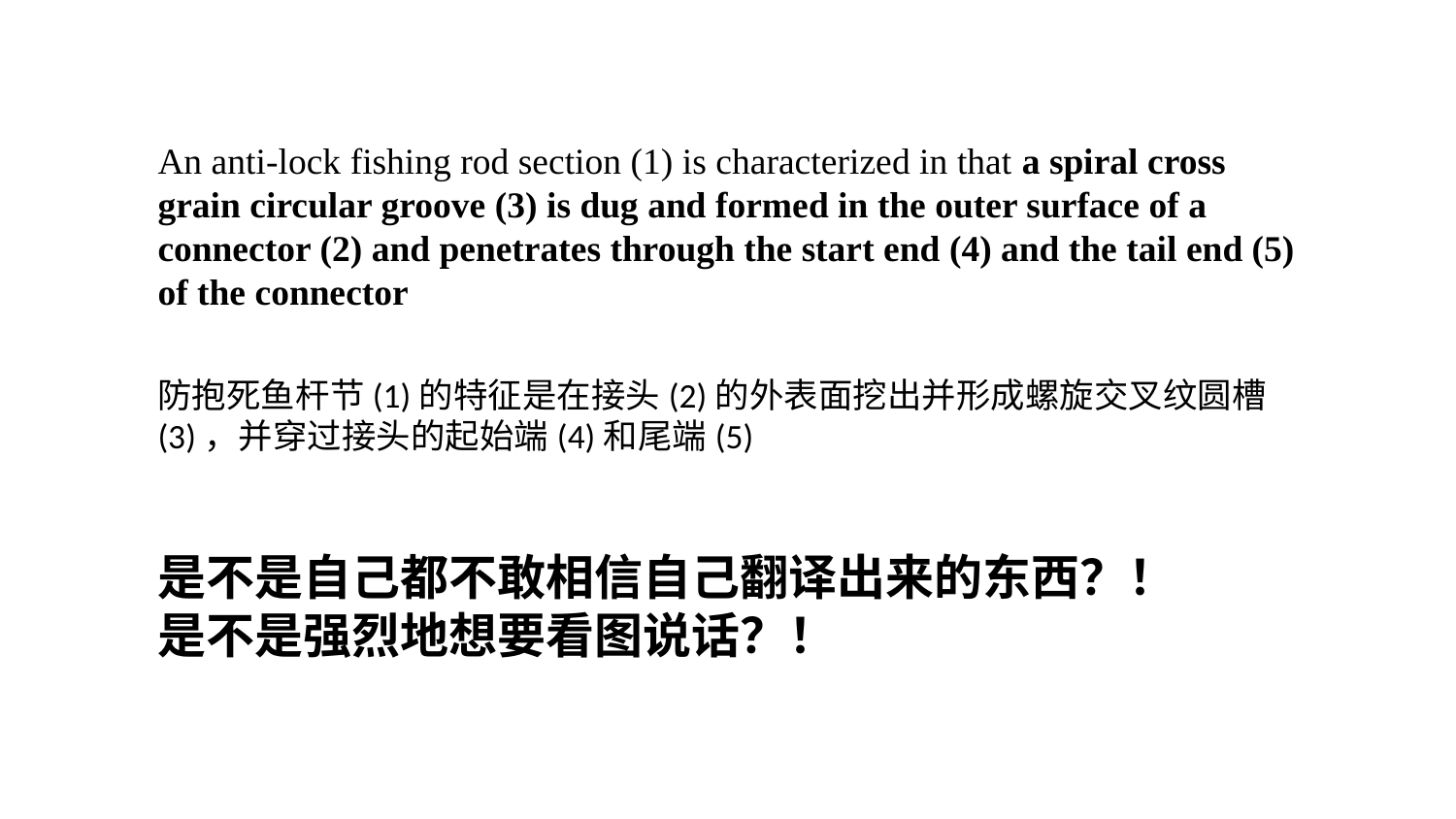

An anti-lock fishing rod section (1) is characterized in that a spiral cross grain circular groove (3) is dug and formed in the outer surface of a connector (2) and penetrates through the start end (4) and the tail end (5) of the connector

防抱死鱼杆节(1)的特征是在接头(2)的外表面挖出并形成螺旋交叉纹圆槽(3)，并穿过接头的起始端(4)和尾端(5)
是不是自己都不敢相信自己翻译出来的东西？！
是不是强烈地想要看图说话？！